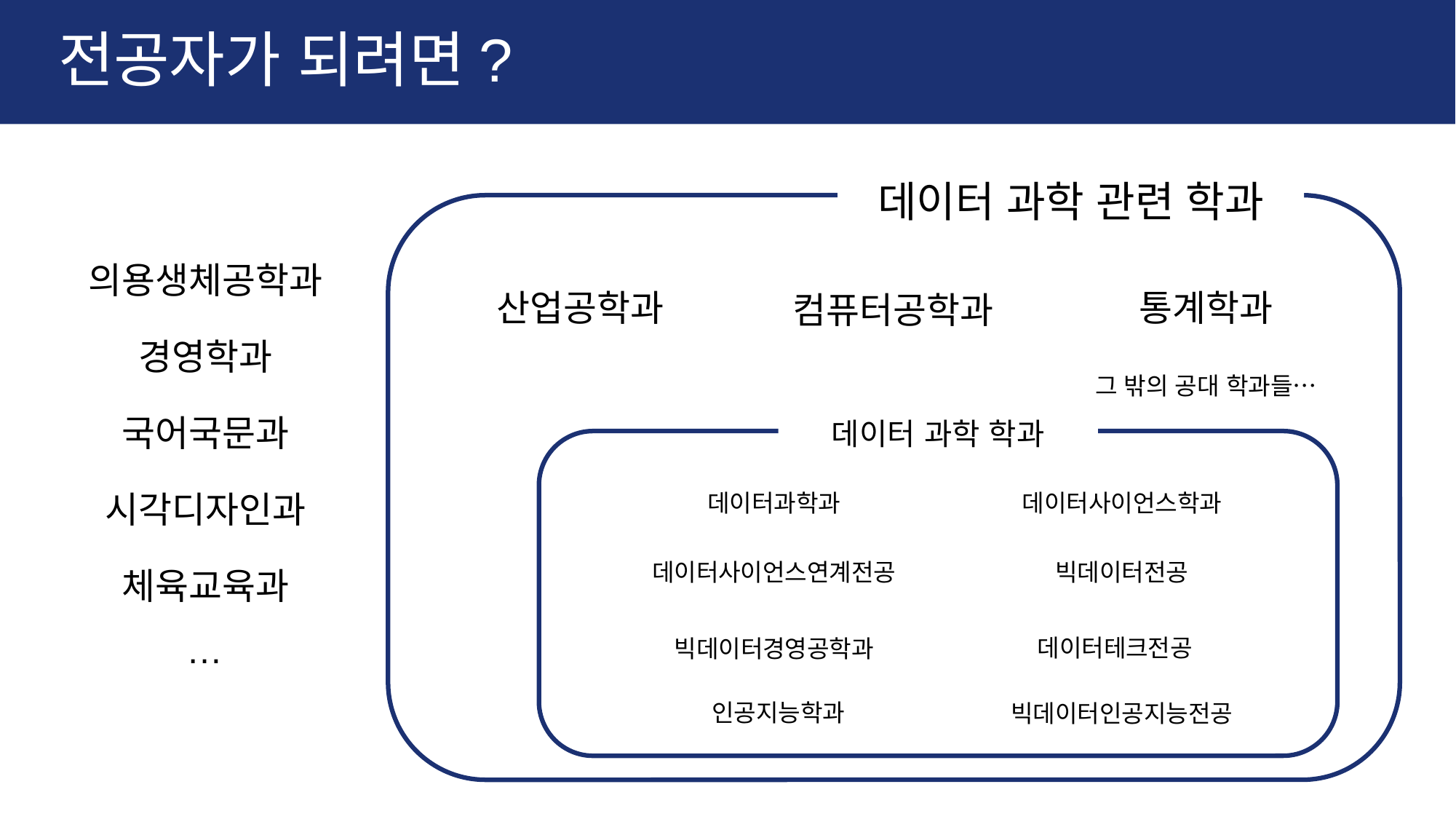

# 전공자가 되려면?
데이터 과학 관련 학과

의용생체공학과
산업공학과
통계학과
컴퓨터공학과
경영학과
그 밖의 공대 학과들…
국어국문과
데이터 과학 학과

데이터과학과
데이터사이언스학과
데이터사이언스연계전공
빅데이터전공
데이터테크전공
빅데이터경영공학과
시각디자인과
체육교육과
…
인공지능학과
빅데이터인공지능전공